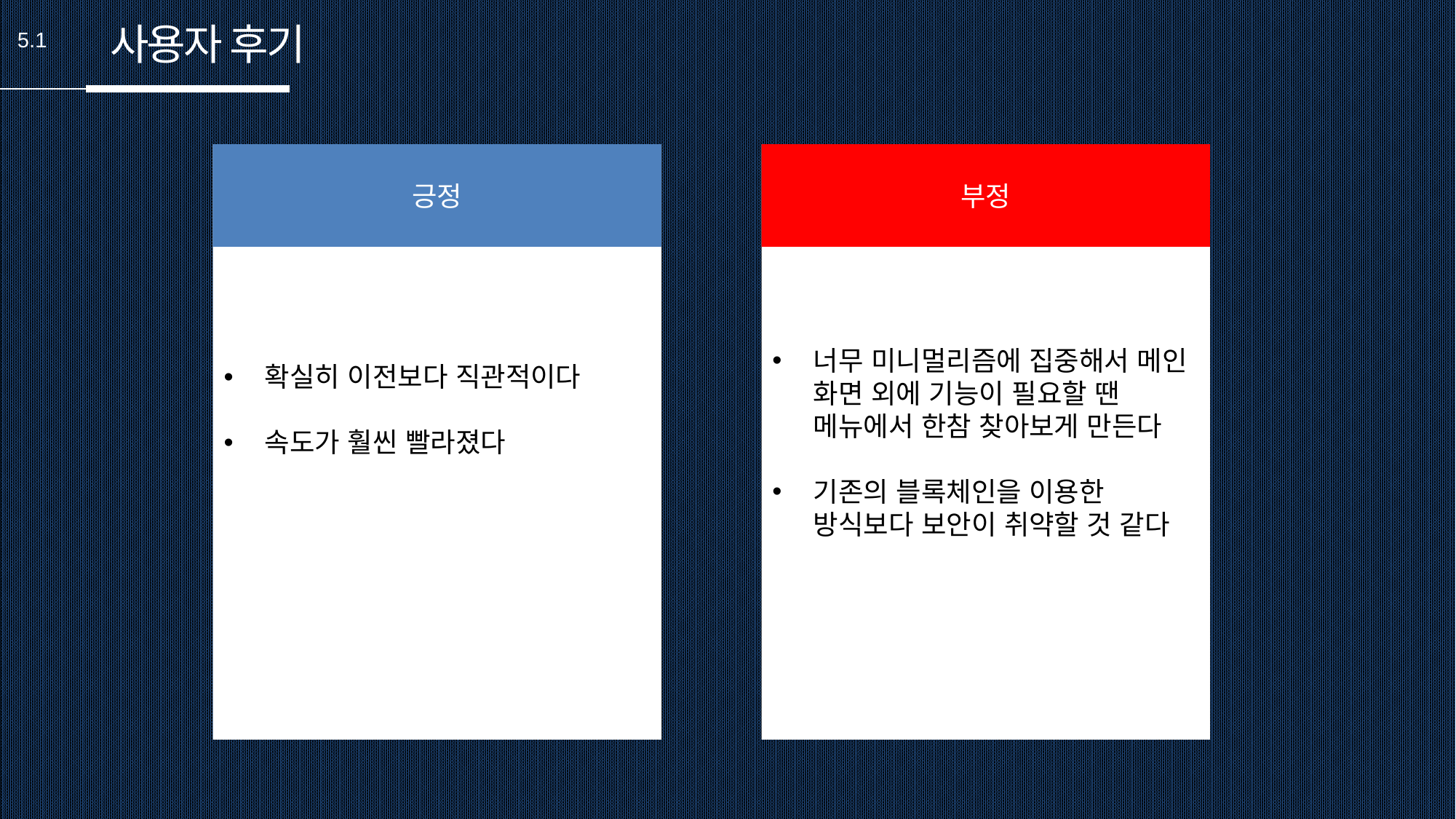

사용자 후기
5.1
확실히 이전보다 직관적이다

속도가 훨씬 빨라졌다

긍정
너무 미니멀리즘에 집중해서 메인 화면 외에 기능이 필요할 땐 메뉴에서 한참 찾아보게 만든다

기존의 블록체인을 이용한 방식보다 보안이 취약할 것 같다
부정